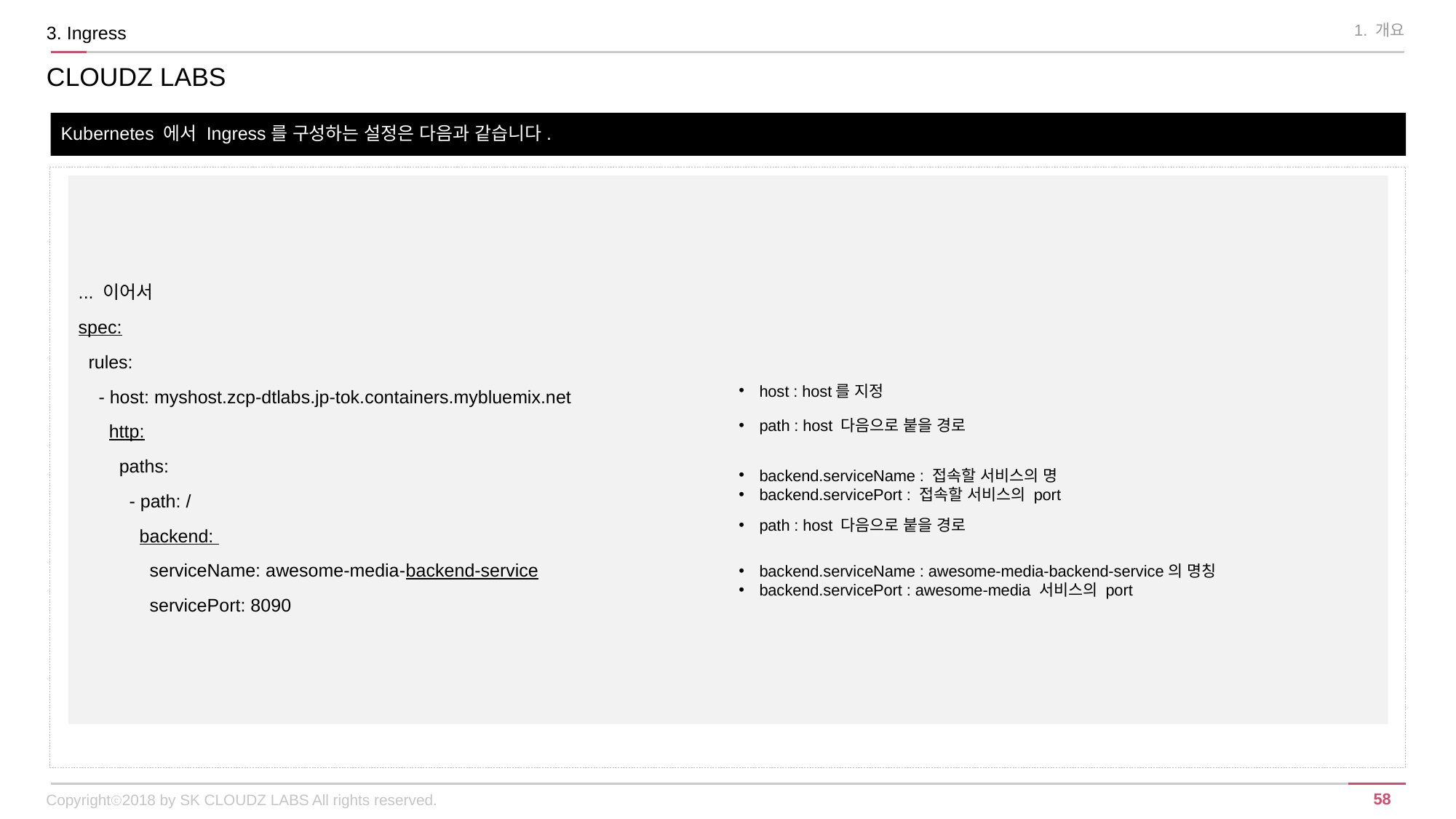

1. 개요
3. Ingress
CLOUDZ LABS
Kubernetes 에서 Ingress를 구성하는 설정은 다음과 같습니다.
... 이어서
spec:
  rules:
    - host: myshost.zcp-dtlabs.jp-tok.containers.mybluemix.net
      http:
        paths:
          - path: /
            backend:
              serviceName: awesome-media-backend-service
              servicePort: 8090
host : host를 지정
path : host 다음으로 붙을 경로
backend.serviceName : 접속할 서비스의 명
backend.servicePort : 접속할 서비스의 port
path : host 다음으로 붙을 경로
backend.serviceName : awesome-media-backend-service의 명칭
backend.servicePort : awesome-media 서비스의 port
Copyrightⓒ2018 by SK CLOUDZ LABS All rights reserved.